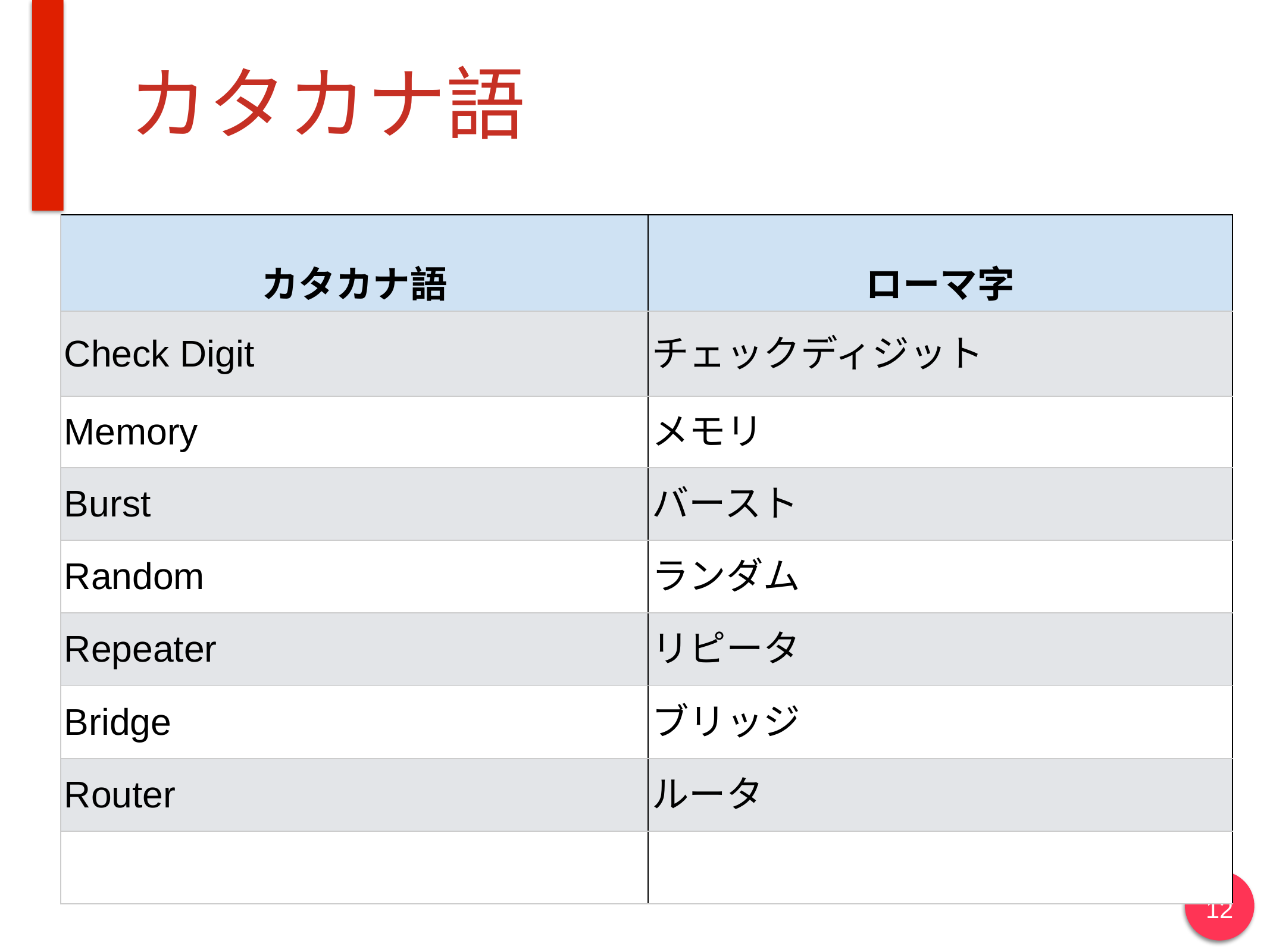

# カタカナ語
| カタカナ語 | ローマ字 |
| --- | --- |
| Check Digit | チェックディジット |
| Memory | メモリ |
| Burst | バースト |
| Random | ランダム |
| Repeater | リピータ |
| Bridge | ブリッジ |
| Router | ルータ |
|  |  |
12